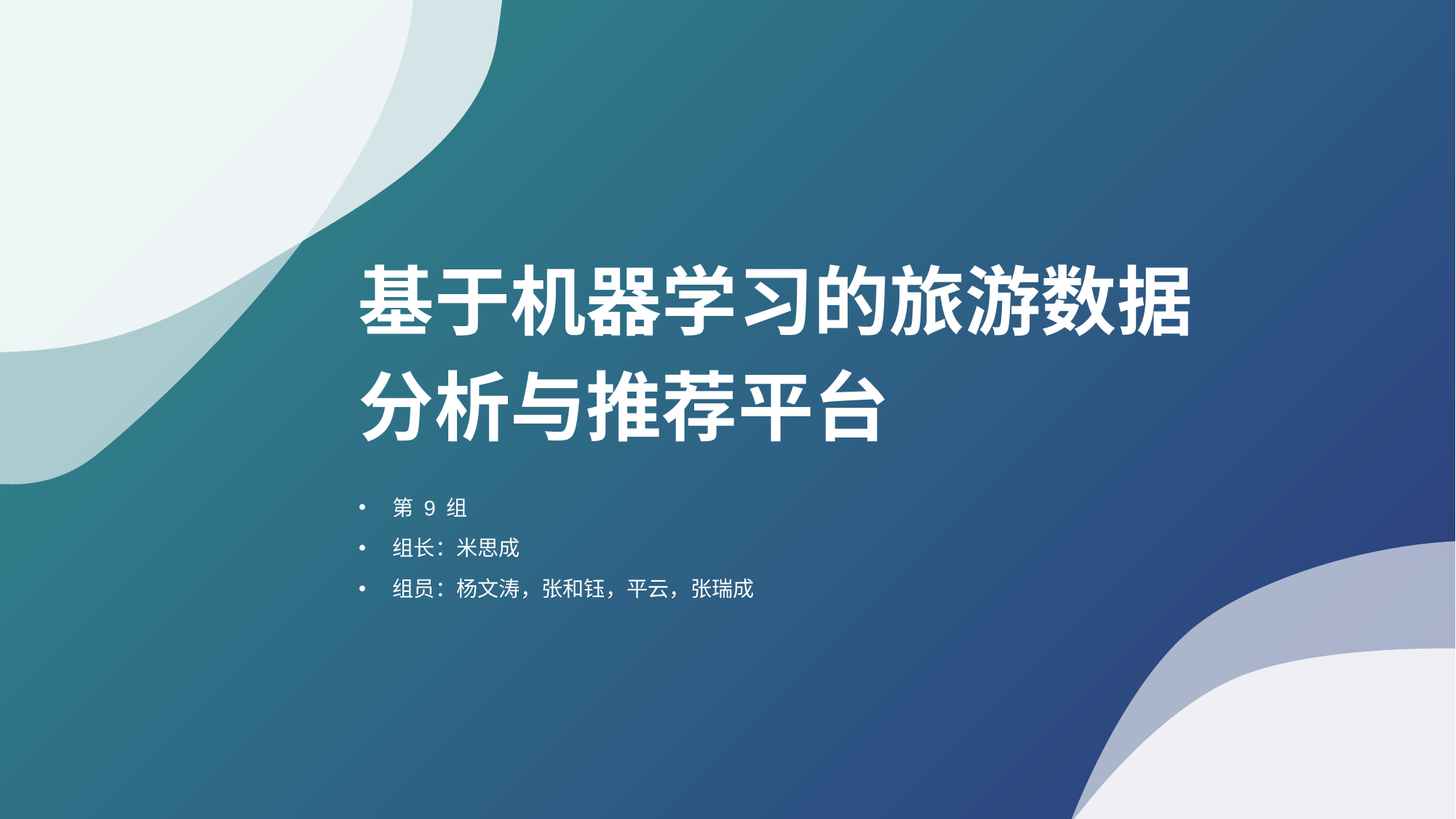

基于机器学习的旅游数据
分析与推荐平台
第 9 组
组长：米思成
组员：杨文涛，张和钰，平云，张瑞成